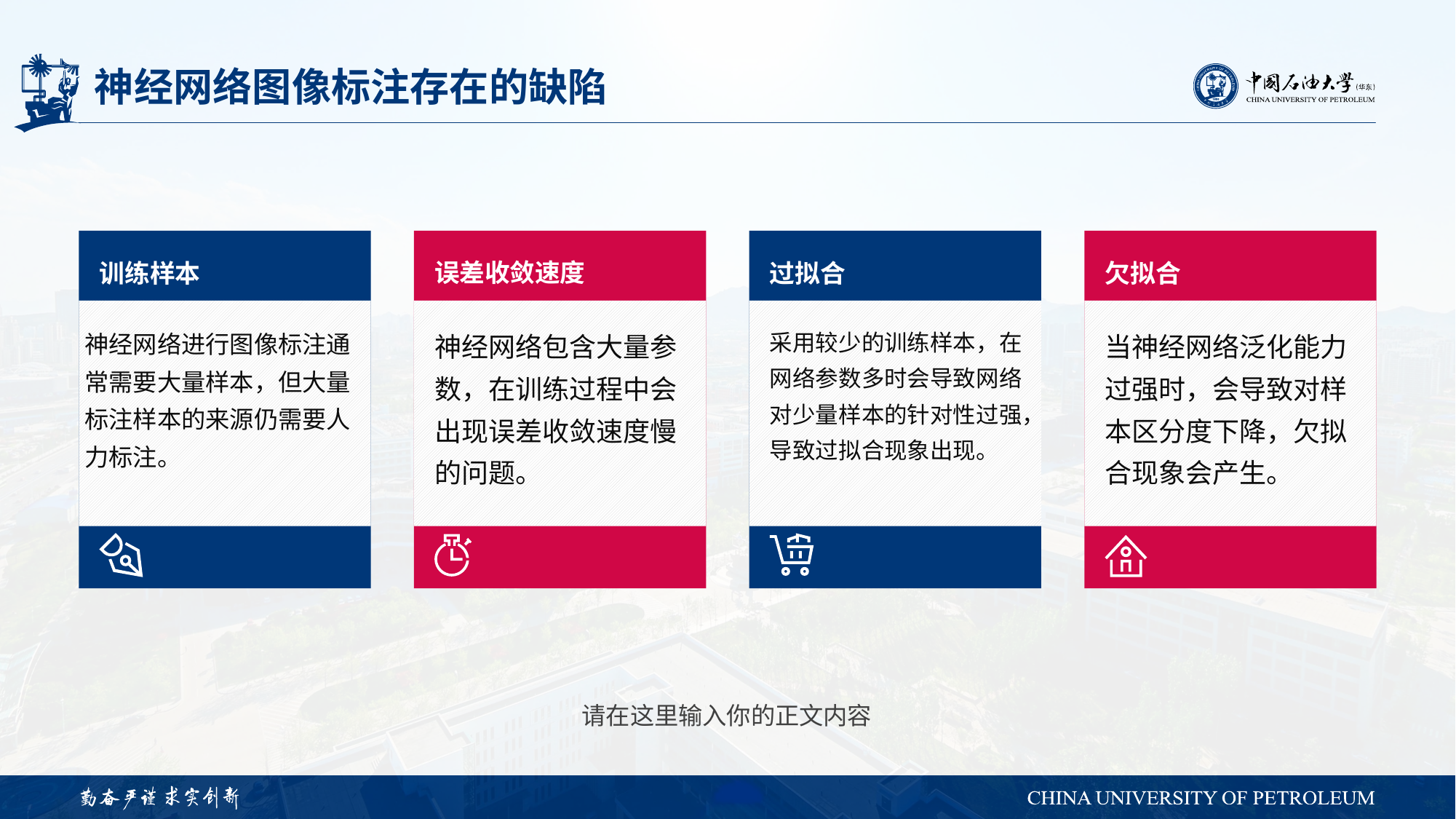

# 神经网络图像标注存在的缺陷

训练样本

神经网络进行图像标注通常需要大量样本，但大量标注样本的来源仍需要人力标注。

误差收敛速度

神经网络包含大量参数，在训练过程中会出现误差收敛速度慢的问题。

过拟合

采用较少的训练样本，在网络参数多时会导致网络对少量样本的针对性过强，导致过拟合现象出现。

欠拟合

当神经网络泛化能力过强时，会导致对样本区分度下降，欠拟合现象会产生。

请在这里输入你的正文内容